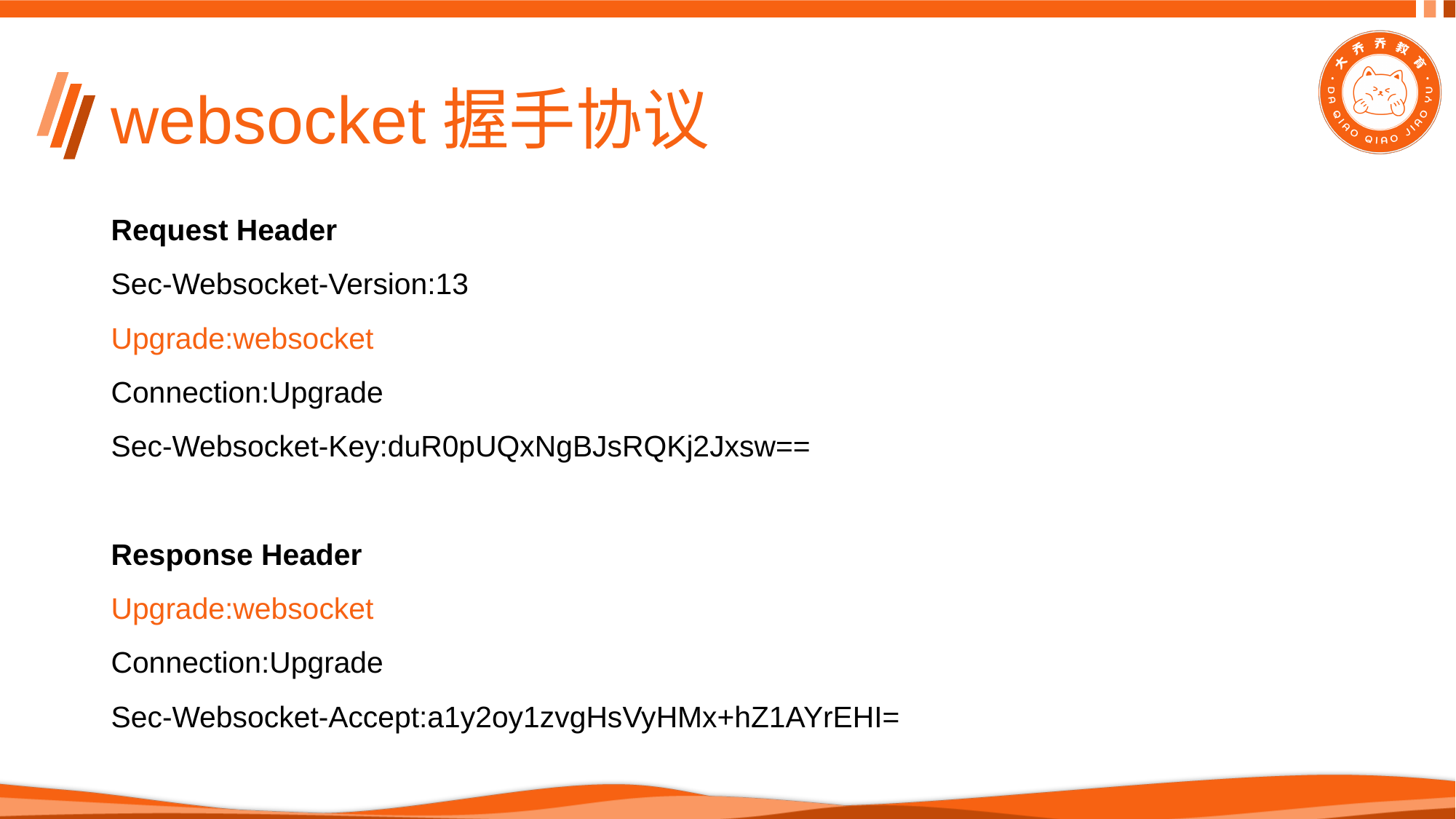

# websocket握手协议
Request Header
Sec-Websocket-Version:13
Upgrade:websocket
Connection:Upgrade
Sec-Websocket-Key:duR0pUQxNgBJsRQKj2Jxsw==

Response Header
Upgrade:websocket
Connection:Upgrade
Sec-Websocket-Accept:a1y2oy1zvgHsVyHMx+hZ1AYrEHI=